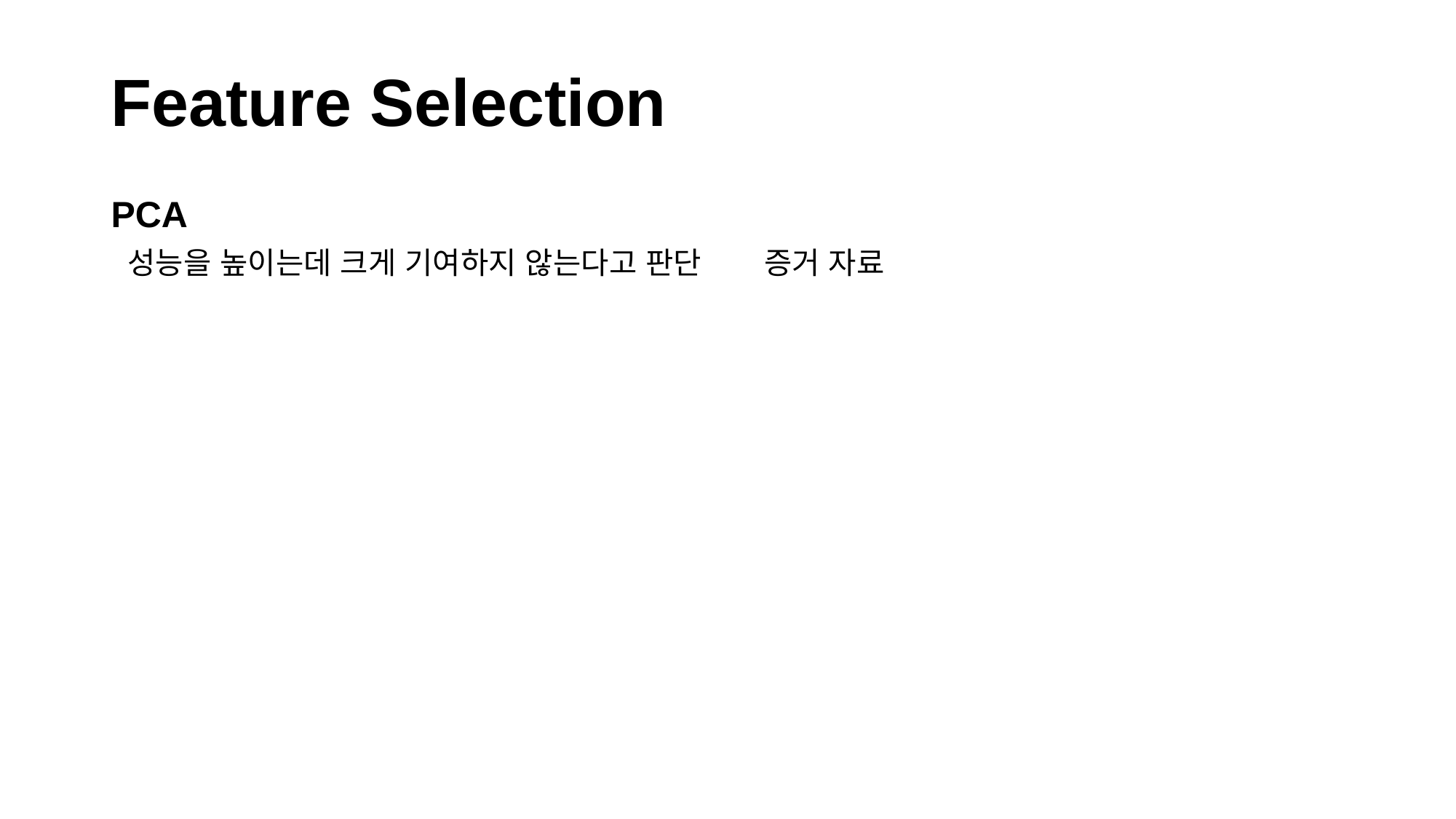

# Feature Selection
PCA
성능을 높이는데 크게 기여하지 않는다고 판단
증거 자료